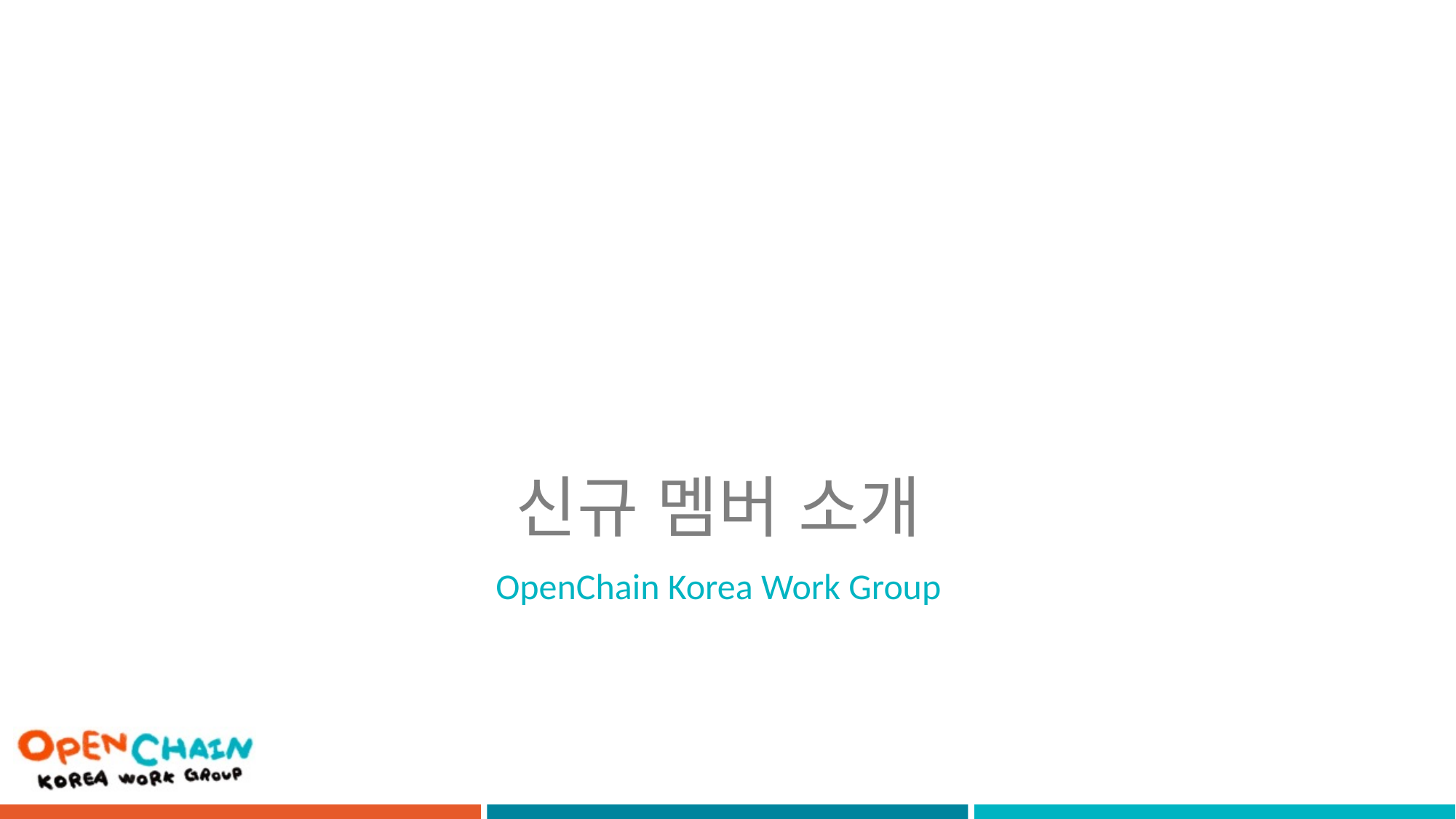

# 신규 멤버 소개
OpenChain Korea Work Group